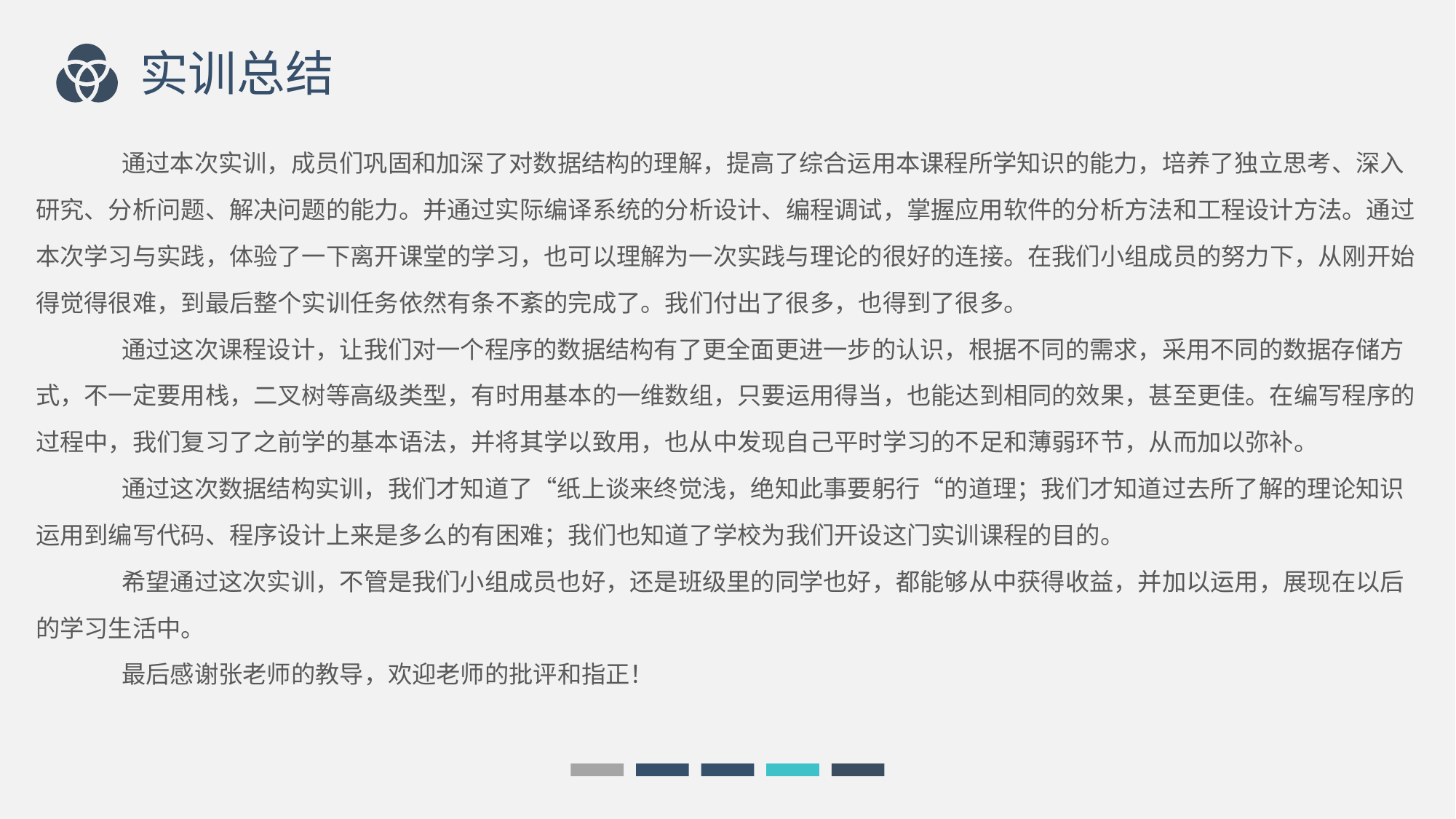

实训总结
通过本次实训，成员们巩固和加深了对数据结构的理解，提高了综合运用本课程所学知识的能力，培养了独立思考、深入研究、分析问题、解决问题的能力。并通过实际编译系统的分析设计、编程调试，掌握应用软件的分析方法和工程设计方法。通过本次学习与实践，体验了一下离开课堂的学习，也可以理解为一次实践与理论的很好的连接。在我们小组成员的努力下，从刚开始得觉得很难，到最后整个实训任务依然有条不紊的完成了。我们付出了很多，也得到了很多。
通过这次课程设计，让我们对一个程序的数据结构有了更全面更进一步的认识，根据不同的需求，采用不同的数据存储方式，不一定要用栈，二叉树等高级类型，有时用基本的一维数组，只要运用得当，也能达到相同的效果，甚至更佳。在编写程序的过程中，我们复习了之前学的基本语法，并将其学以致用，也从中发现自己平时学习的不足和薄弱环节，从而加以弥补。
通过这次数据结构实训，我们才知道了“纸上谈来终觉浅，绝知此事要躬行“的道理；我们才知道过去所了解的理论知识运用到编写代码、程序设计上来是多么的有困难；我们也知道了学校为我们开设这门实训课程的目的。
希望通过这次实训，不管是我们小组成员也好，还是班级里的同学也好，都能够从中获得收益，并加以运用，展现在以后的学习生活中。
最后感谢张老师的教导，欢迎老师的批评和指正！